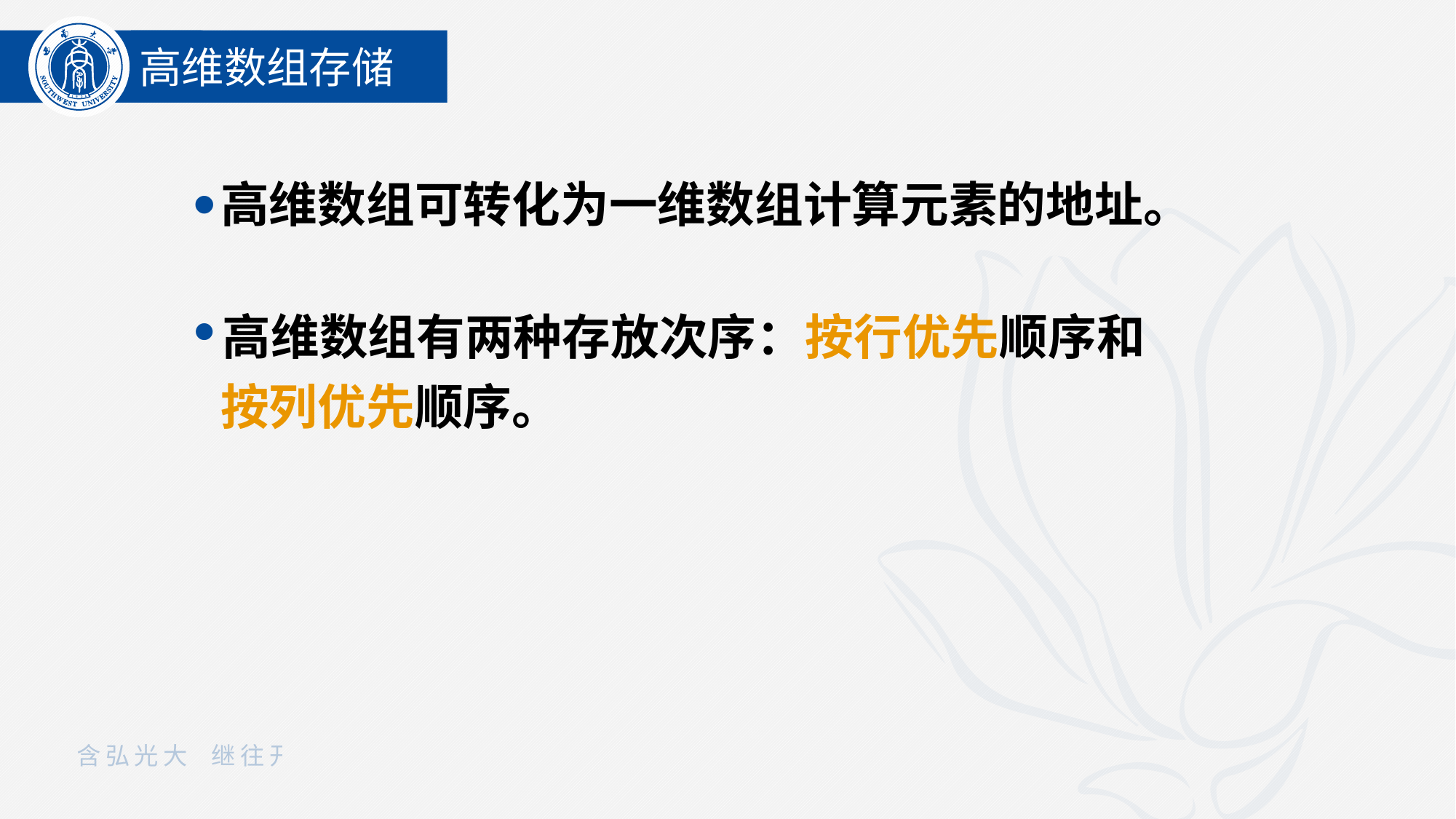

高维数组存储

高维数组可转化为一维数组计算元素的地址。

高维数组有两种存放次序：按行优先顺序和按列优先顺序。